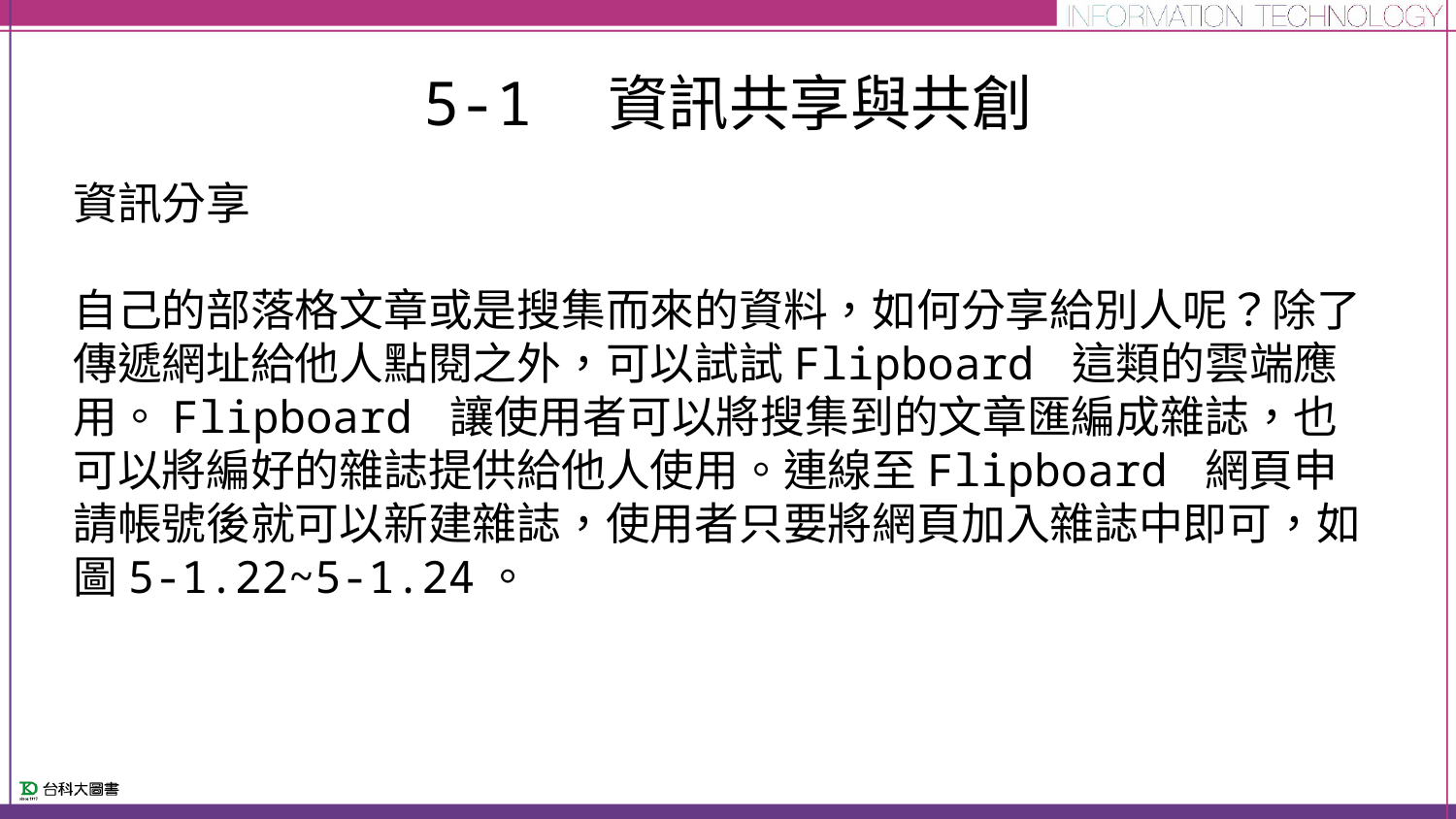

# 5-1　資訊共享與共創
資訊分享

自己的部落格文章或是搜集而來的資料，如何分享給別人呢？除了傳遞網址給他人點閱之外，可以試試Flipboard 這類的雲端應用。Flipboard 讓使用者可以將搜集到的文章匯編成雜誌，也可以將編好的雜誌提供給他人使用。連線至Flipboard 網頁申請帳號後就可以新建雜誌，使用者只要將網頁加入雜誌中即可，如圖5-1.22~5-1.24。